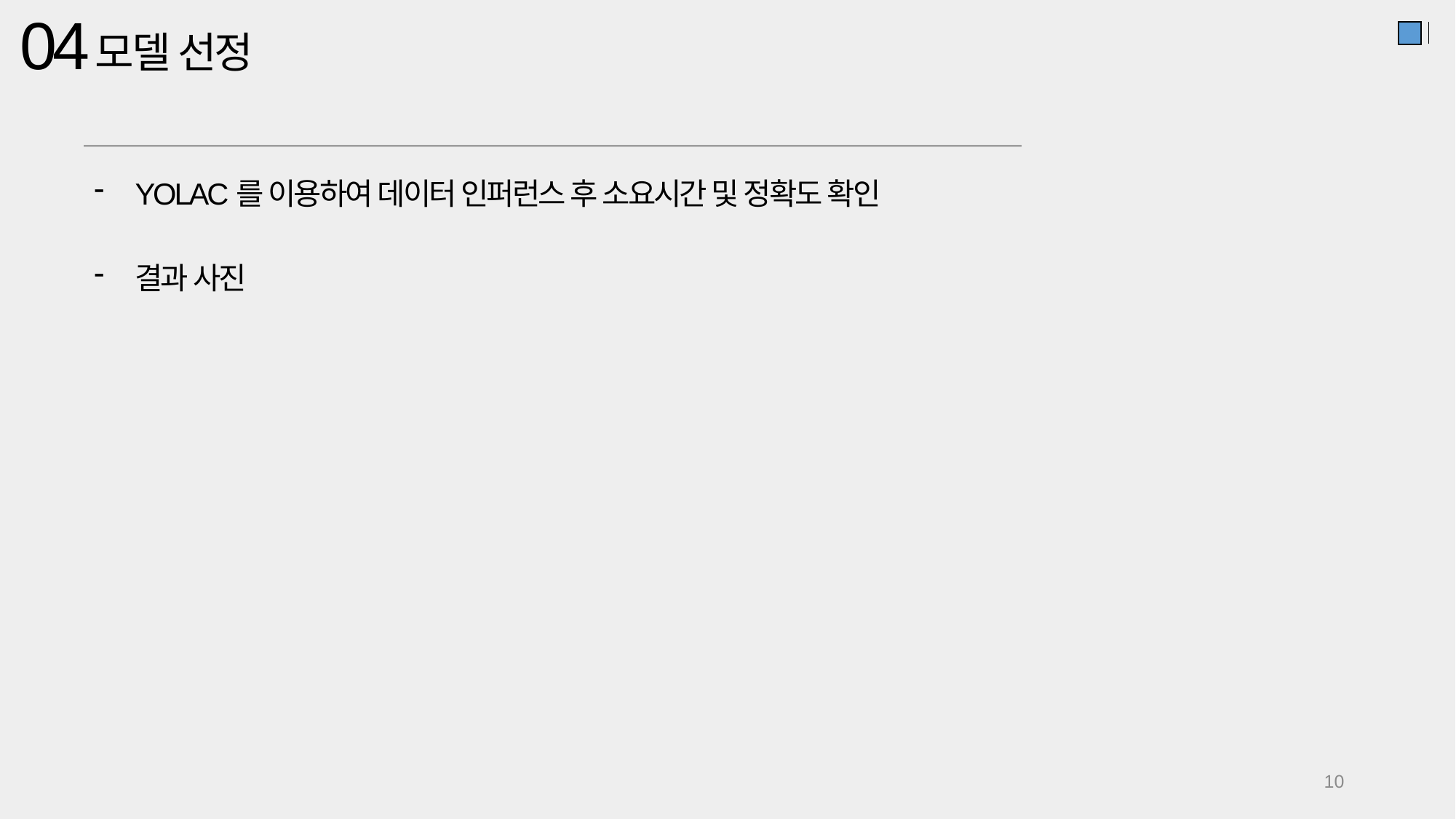

04
모델 선정

YOLAC를 이용하여 데이터 인퍼런스 후 소요시간 및 정확도 확인
결과 사진
10